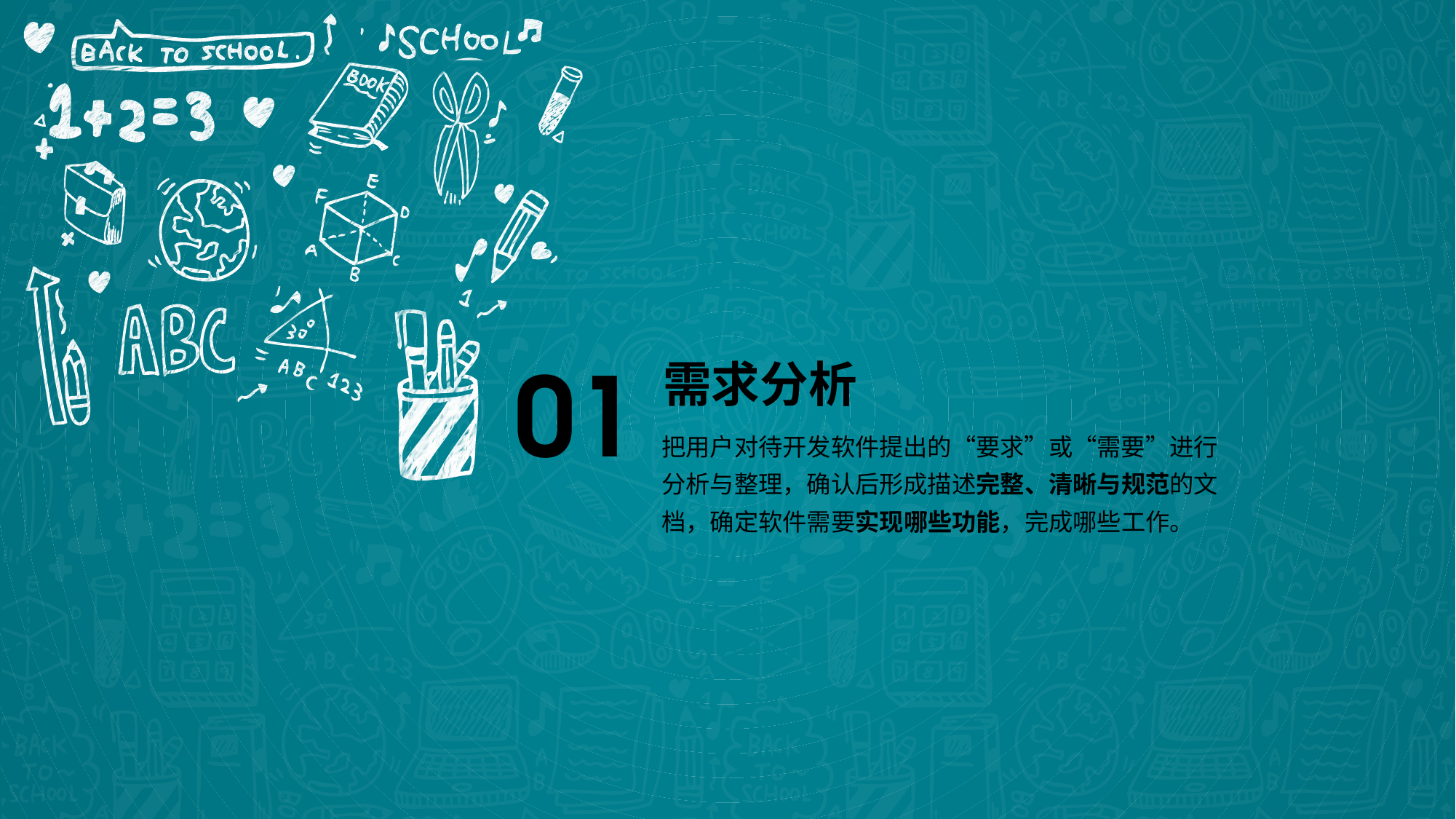

01
需求分析
把用户对待开发软件提出的“要求”或“需要”进行分析与整理，确认后形成描述完整、清晰与规范的文档，确定软件需要实现哪些功能，完成哪些工作。